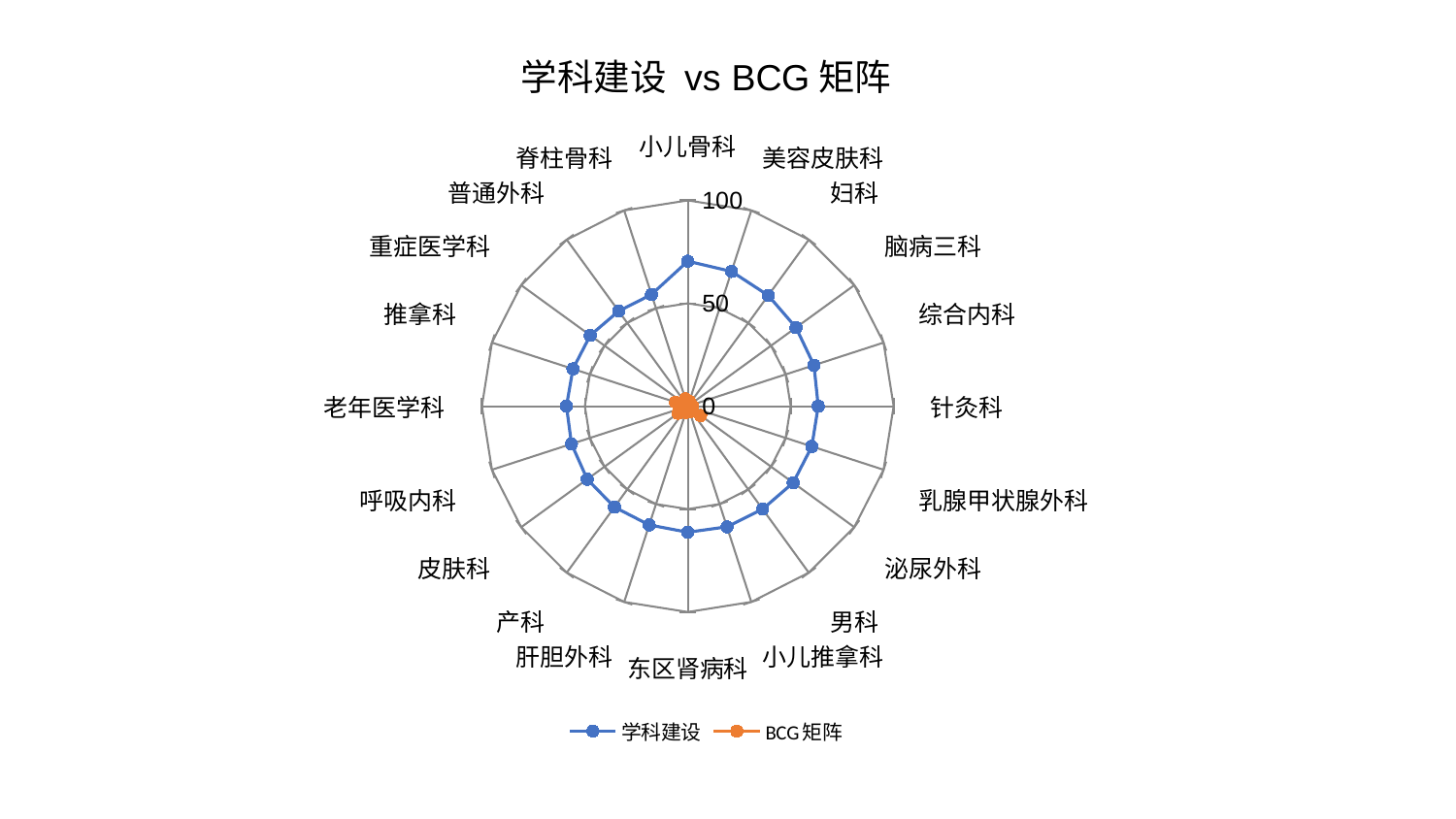

### Chart: 学科建设 vs BCG矩阵

| Category | 学科建设 | BCG矩阵 |
|---|---|---|
| 小儿骨科 | 70.44694687556813 | 2.716804621106999 |
| 美容皮肤科 | 68.84705768145612 | 2.42472407283529 |
| 妇科 | 66.53789616386088 | 1.5351782496451734 |
| 脑病三科 | 64.98582196038161 | 1.7225896082035426 |
| 综合内科 | 64.46121021372925 | 0.8565982331725522 |
| 针灸科 | 63.36538302810313 | 2.3640541345775117 |
| 乳腺甲状腺外科 | 63.35893416570693 | 0.7190939150175356 |
| 泌尿外科 | 63.29581693780488 | 7.727003909481471 |
| 男科 | 61.8564746708856 | 2.4035589146484777 |
| 小儿推拿科 | 61.64246507442817 | 2.901022488792903 |
| 东区肾病科 | 61.24933473461942 | 2.6107809788690206 |
| 肝胆外科 | 60.667131887189974 | 3.2280856476977666 |
| 产科 | 60.619524632074835 | 2.4707807209636337 |
| 皮肤科 | 60.384690584893086 | 5.871998087199532 |
| 呼吸内科 | 59.39020480562261 | 2.4461632036186525 |
| 老年医学科 | 58.920851701808154 | 3.491421268027851 |
| 推拿科 | 58.64437485886503 | 6.222508450473654 |
| 重症医学科 | 58.55367707413468 | 2.25476889646624 |
| 普通外科 | 57.10736597084745 | 1.104402219068605 |
| 脊柱骨科 | 57.07399970933522 | 3.7561294610432046 |
20